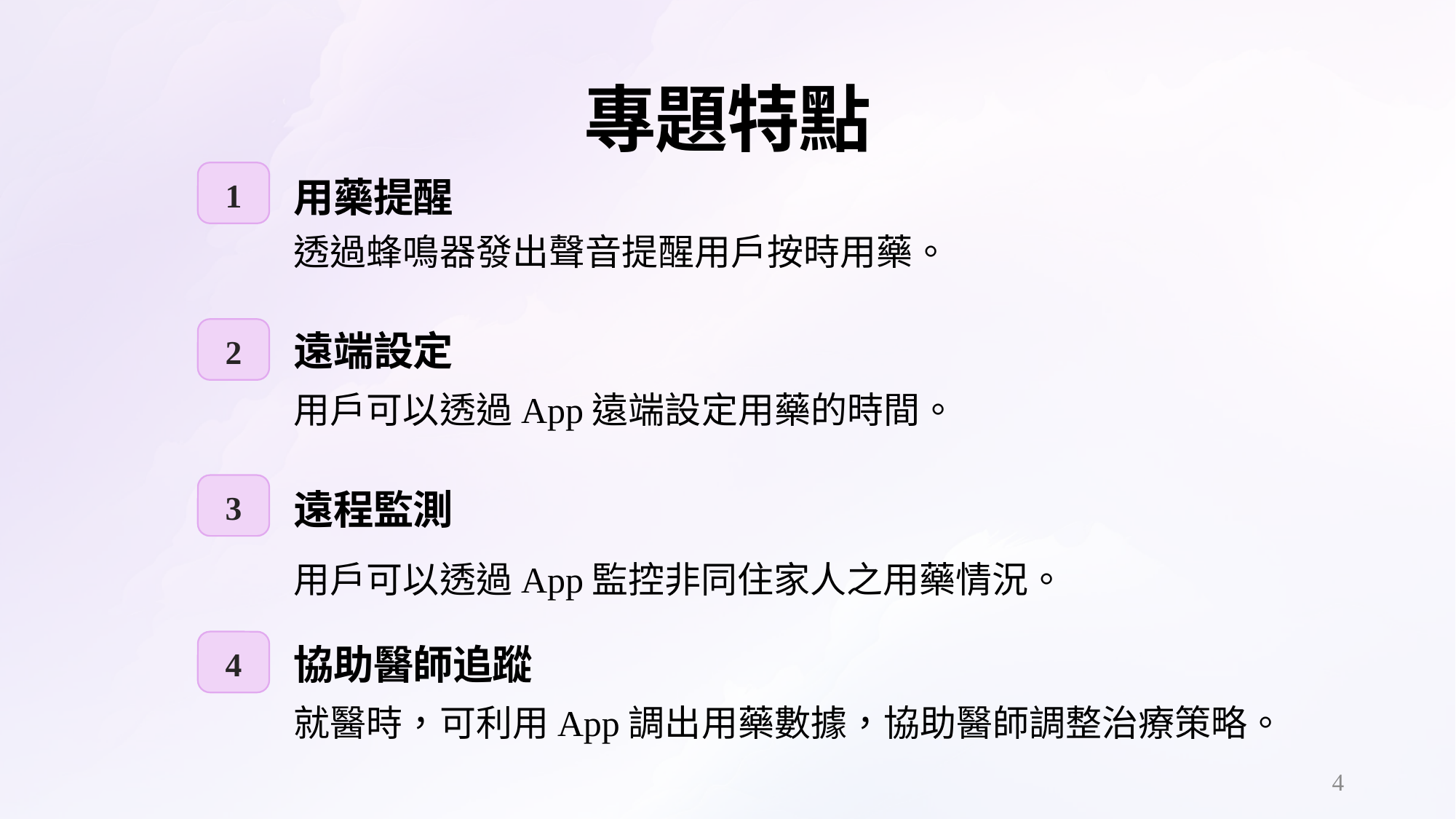

# 專題特點

1
用藥提醒
透過蜂鳴器發出聲音提醒用戶按時用藥。

2
遠端設定
用戶可以透過App遠端設定用藥的時間。

3
遠程監測
用戶可以透過App監控非同住家人之用藥情況。

4
協助醫師追蹤
就醫時，可利用App調出用藥數據，協助醫師調整治療策略。
4